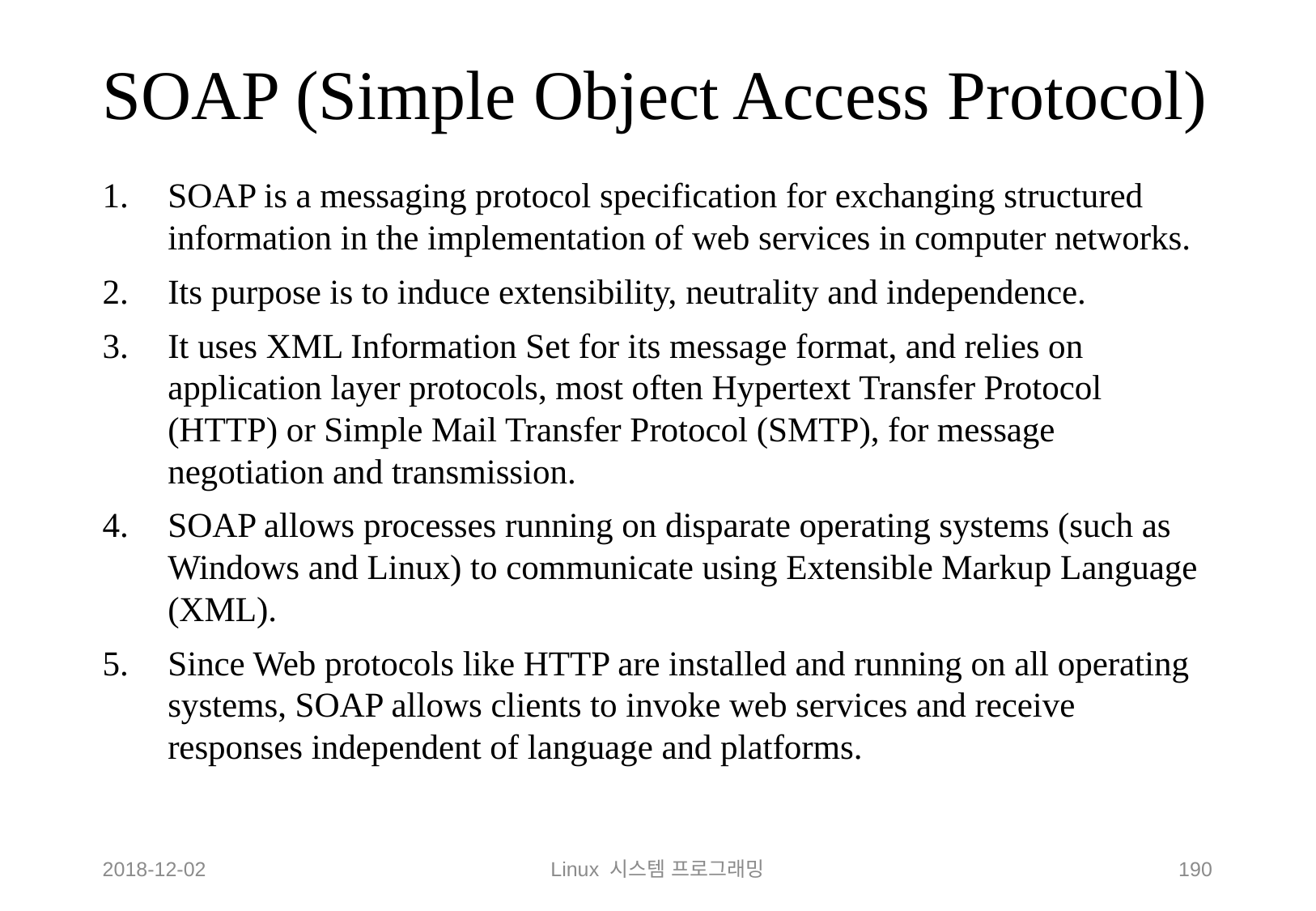

# SOAP (Simple Object Access Protocol)
SOAP is a messaging protocol specification for exchanging structured information in the implementation of web services in computer networks.
Its purpose is to induce extensibility, neutrality and independence.
It uses XML Information Set for its message format, and relies on application layer protocols, most often Hypertext Transfer Protocol (HTTP) or Simple Mail Transfer Protocol (SMTP), for message negotiation and transmission.
SOAP allows processes running on disparate operating systems (such as Windows and Linux) to communicate using Extensible Markup Language (XML).
Since Web protocols like HTTP are installed and running on all operating systems, SOAP allows clients to invoke web services and receive responses independent of language and platforms.
2018-12-02
Linux 시스템 프로그래밍
190